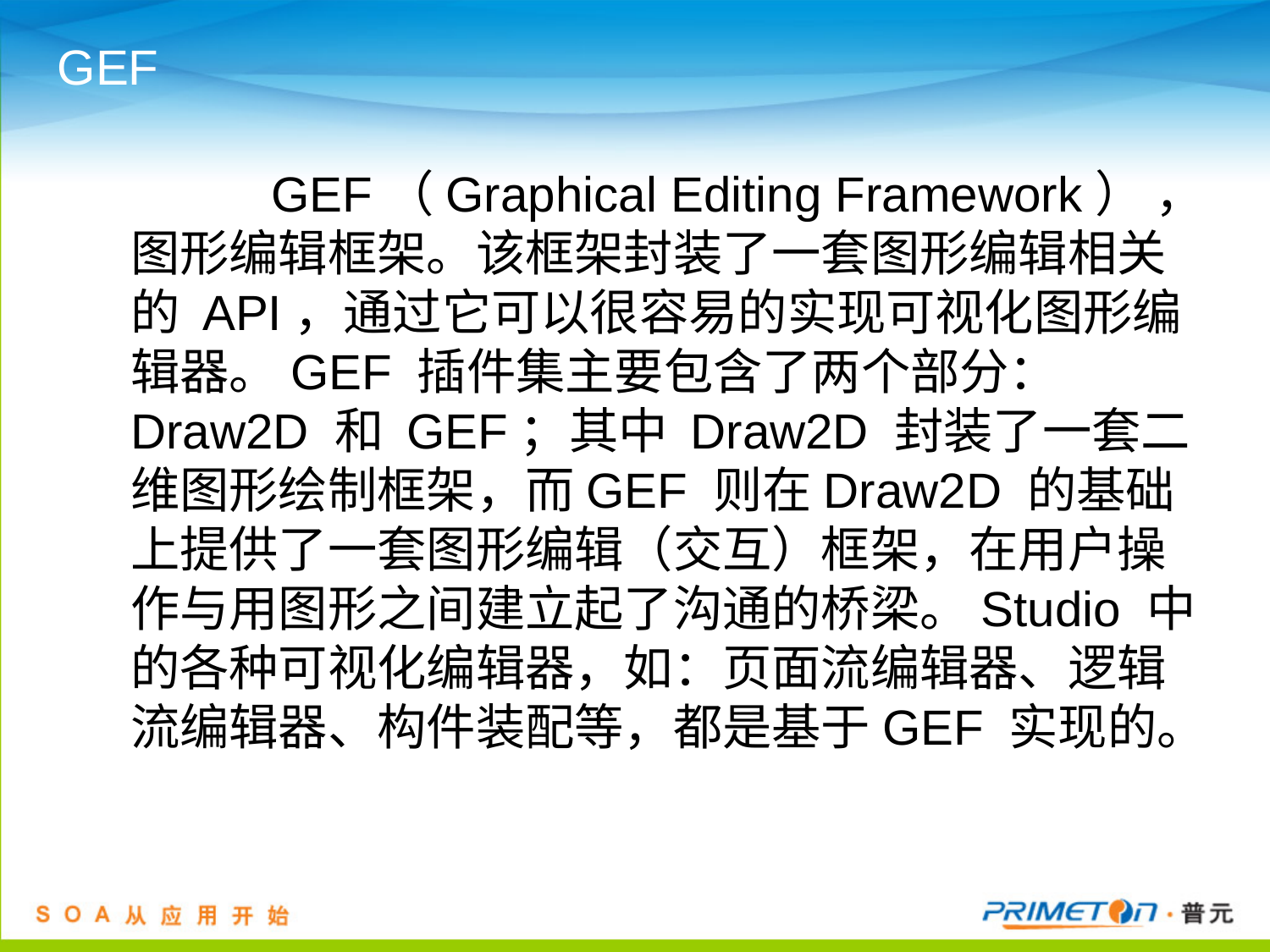

# GEF
		 GEF（Graphical Editing Framework） ，图形编辑框架。该框架封装了一套图形编辑相关的 API，通过它可以很容易的实现可视化图形编辑器。GEF 插件集主要包含了两个部分：Draw2D 和 GEF；其中 Draw2D 封装了一套二维图形绘制框架，而GEF 则在Draw2D 的基础上提供了一套图形编辑（交互）框架，在用户操作与用图形之间建立起了沟通的桥梁。Studio 中的各种可视化编辑器，如：页面流编辑器、逻辑流编辑器、构件装配等，都是基于GEF 实现的。